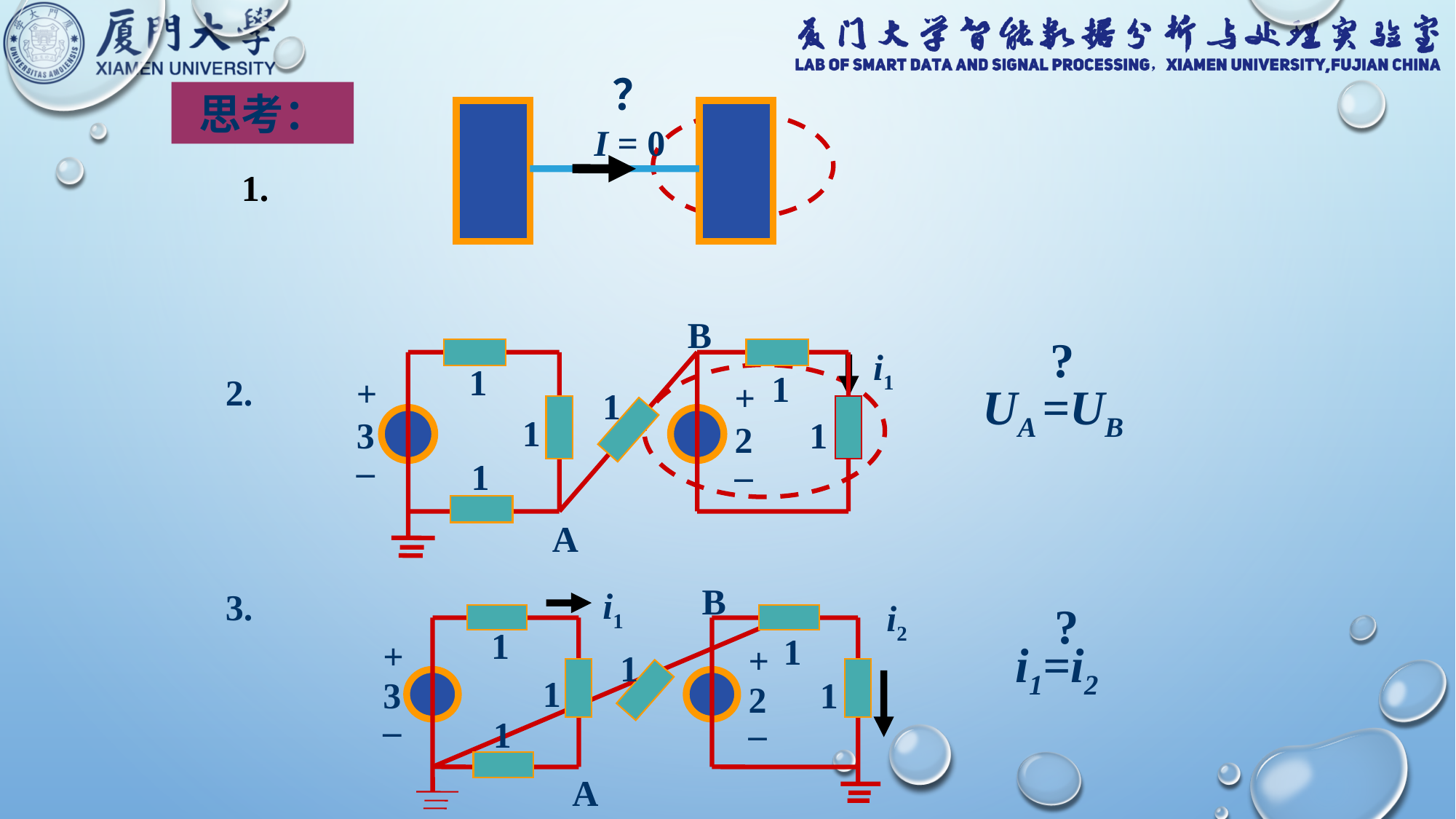

？

I = 0
1.

思考：

B

1
1
+
+
1
1
3
1

2

_
_
1

A

i1

2.
?
UA =UB

B
3.
i1
i2

1

1
+
+
1
1
3
1

2

_
_
1

A

?
i1=i2
17